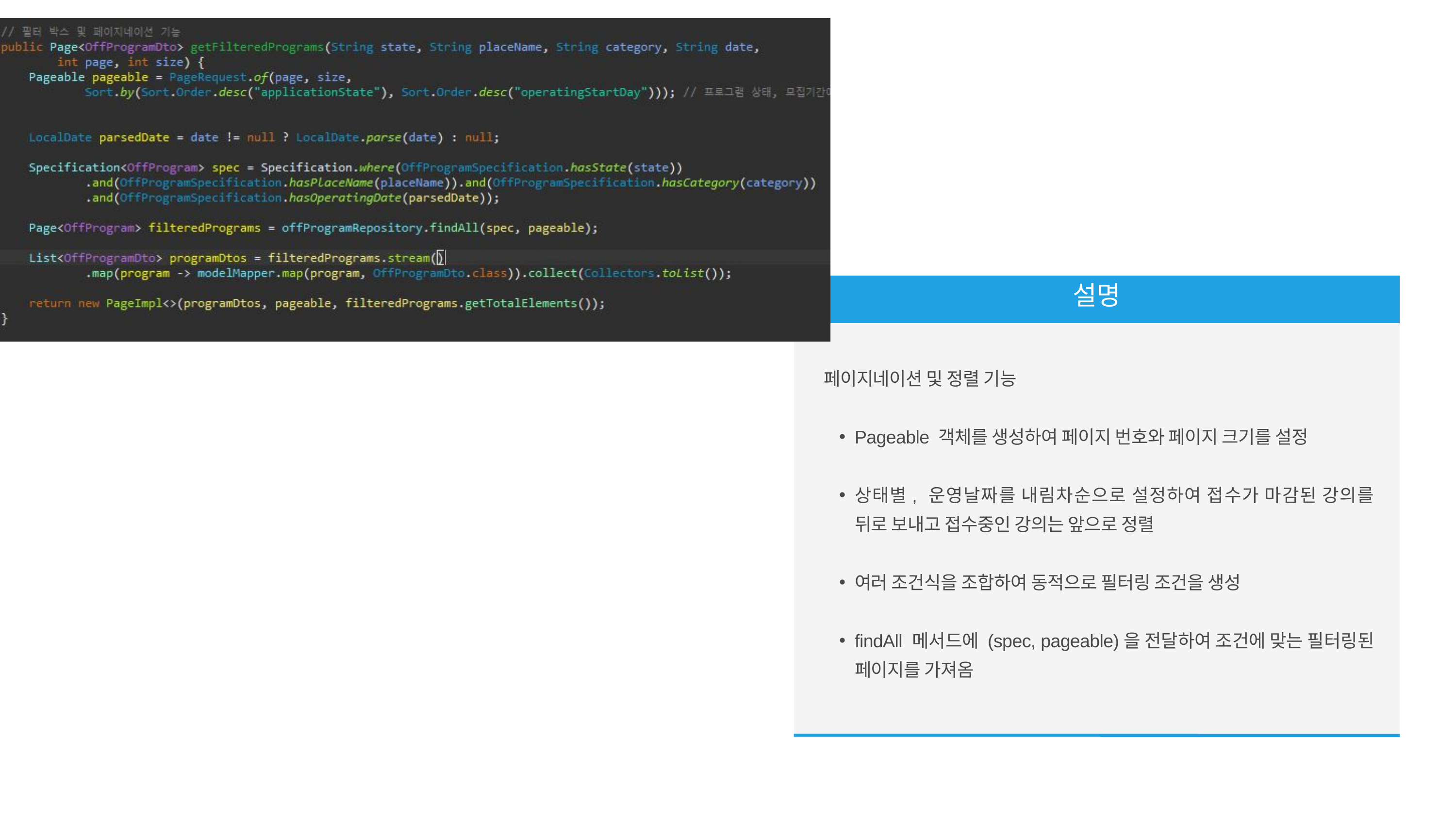

설명

페이지네이션 및 정렬 기능

Pageable 객체를 생성하여 페이지 번호와 페이지 크기를 설정

상태별, 운영날짜를 내림차순으로 설정하여 접수가 마감된 강의를 뒤로 보내고 접수중인 강의는 앞으로 정렬

여러 조건식을 조합하여 동적으로 필터링 조건을 생성

findAll 메서드에 (spec, pageable)을 전달하여 조건에 맞는 필터링된 페이지를 가져옴